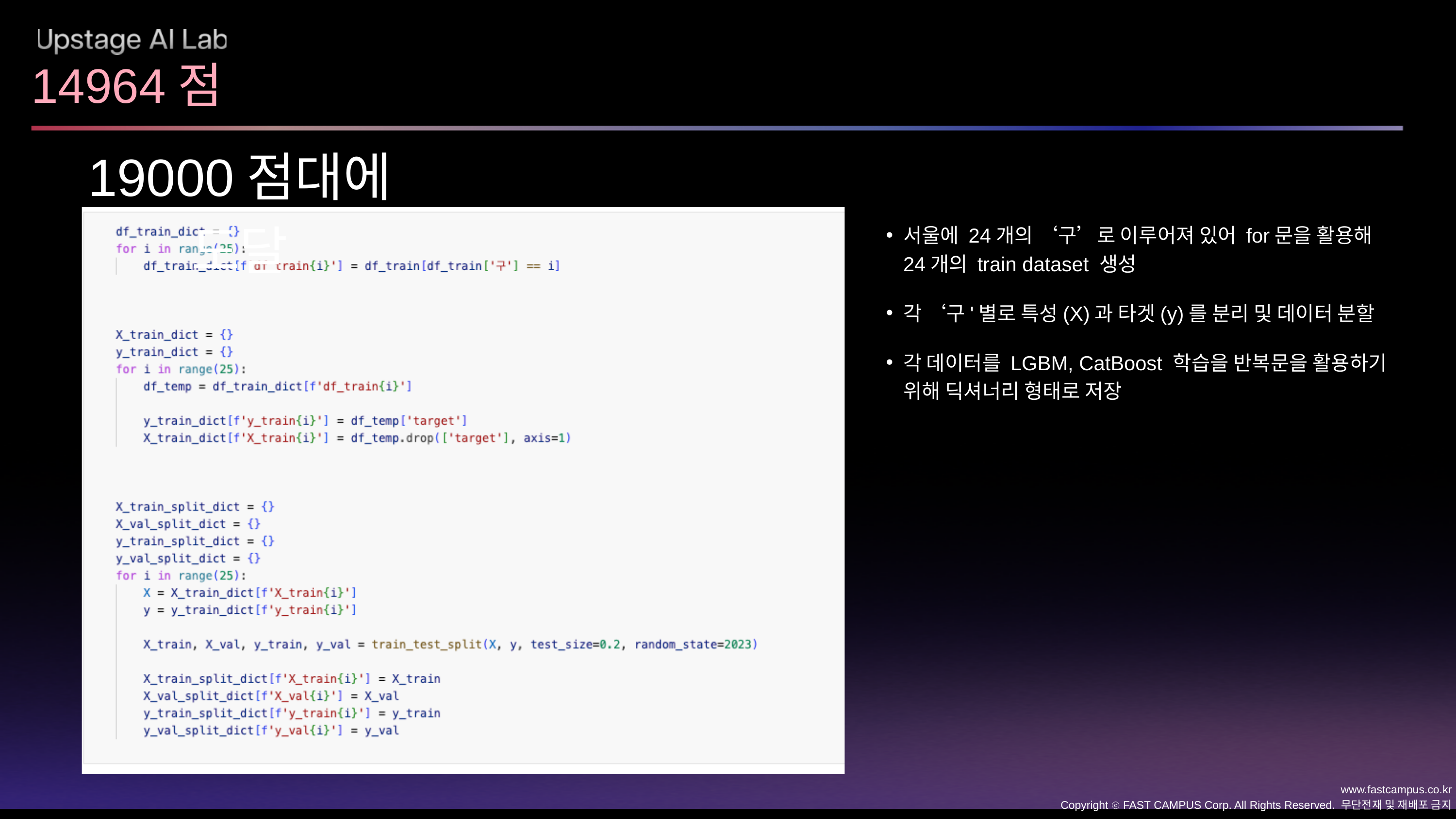

14964점

19000점대에 도달

서울에 24개의 ‘구’로 이루어져 있어 for문을 활용해 24개의 train dataset 생성

각 ‘구'별로 특성(X)과 타겟(y)를 분리 및 데이터 분할

각 데이터를 LGBM, CatBoost 학습을 반복문을 활용하기 위해 딕셔너리 형태로 저장

www.fastcampus.co.kr
Copyright ⓒ FAST CAMPUS Corp. All Rights Reserved. 무단전재 및 재배포 금지